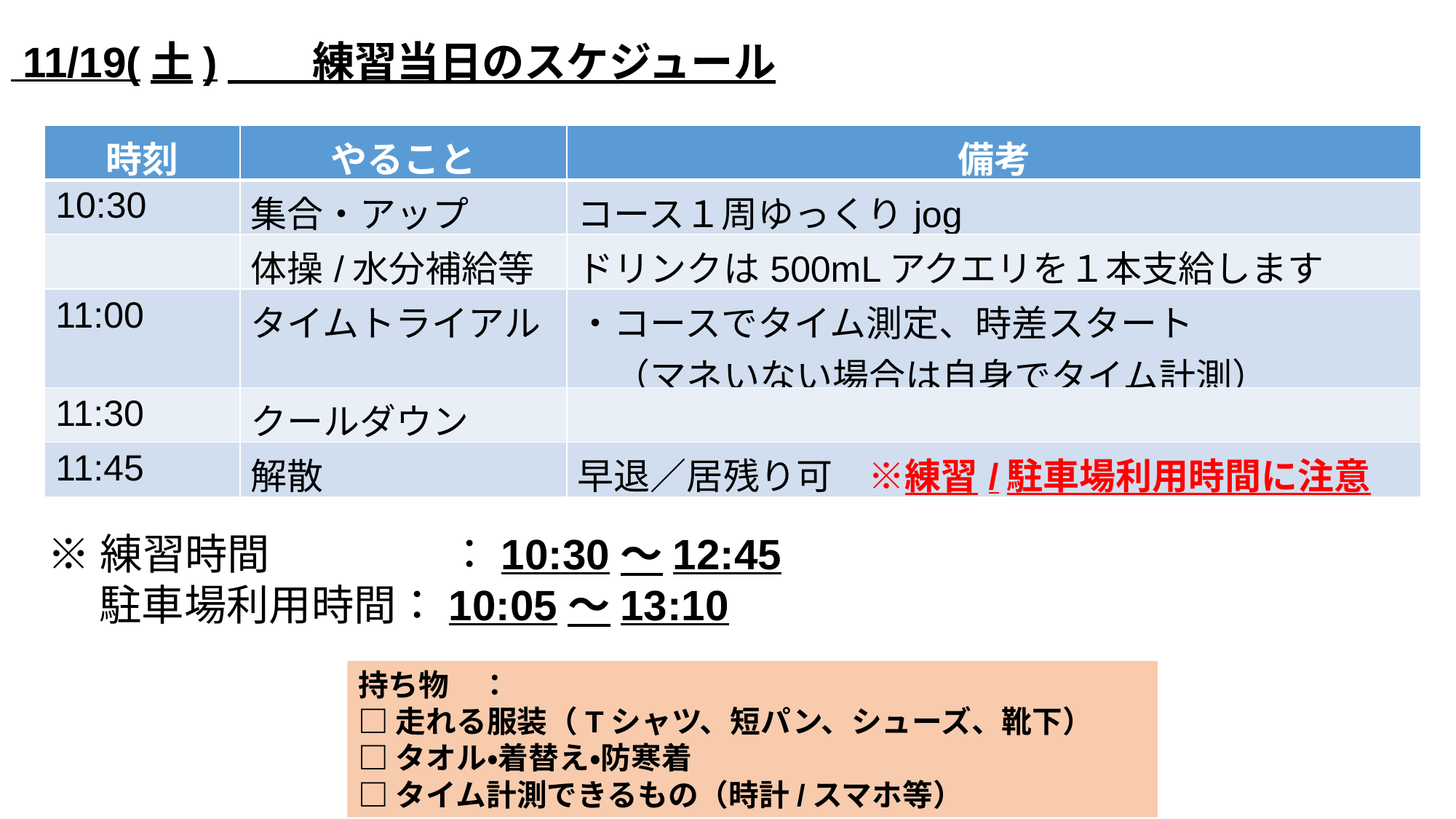

11/19(土)　　練習当日のスケジュール
| 時刻 | やること | 備考 |
| --- | --- | --- |
| 10:30 | 集合・アップ | コース１周ゆっくりjog |
|  | 体操/水分補給等 | ドリンクは500mLアクエリを１本支給します |
| 11:00 | タイムトライアル | ・コースでタイム測定、時差スタート 　（マネいない場合は自身でタイム計測） |
| 11:30 | クールダウン |  |
| 11:45 | 解散 | 早退／居残り可　※練習/駐車場利用時間に注意 |
※練習時間　　　　 ：10:30～12:45
　 駐車場利用時間：10:05～13:10
持ち物　：
□走れる服装（Tシャツ、短パン、シューズ、靴下）
□タオル・着替え・防寒着
□タイム計測できるもの（時計/スマホ等）